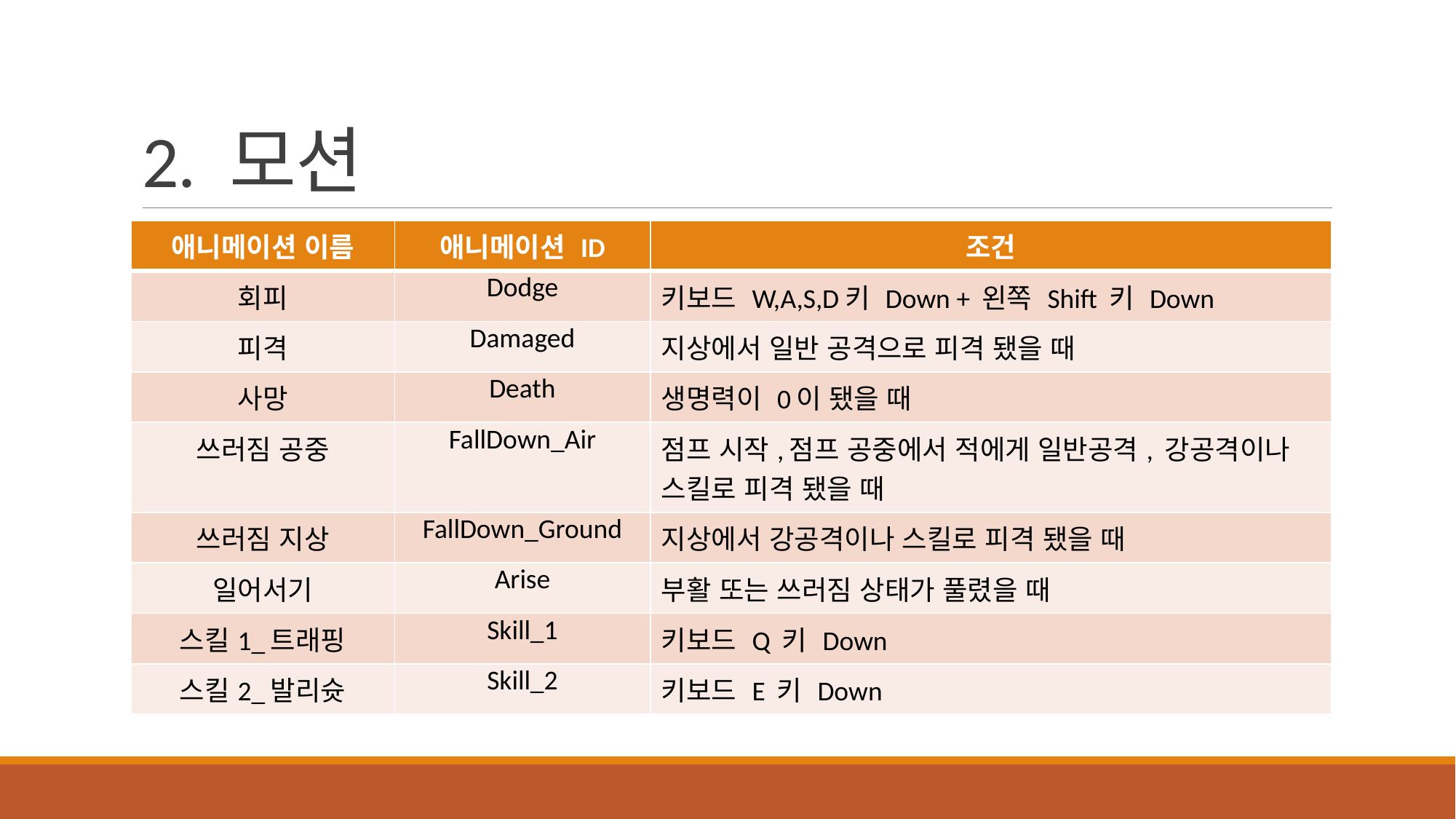

# 2. 모션
| 애니메이션 이름 | 애니메이션 ID | 조건 |
| --- | --- | --- |
| 회피 | Dodge | 키보드 W,A,S,D키 Down + 왼쪽 Shift 키 Down |
| 피격 | Damaged | 지상에서 일반 공격으로 피격 됐을 때 |
| 사망 | Death | 생명력이 0이 됐을 때 |
| 쓰러짐 공중 | FallDown\_Air | 점프 시작,점프 공중에서 적에게 일반공격, 강공격이나 스킬로 피격 됐을 때 |
| 쓰러짐 지상 | FallDown\_Ground | 지상에서 강공격이나 스킬로 피격 됐을 때 |
| 일어서기 | Arise | 부활 또는 쓰러짐 상태가 풀렸을 때 |
| 스킬1\_트래핑 | Skill\_1 | 키보드 Q 키 Down |
| 스킬2\_발리슛 | Skill\_2 | 키보드 E 키 Down |